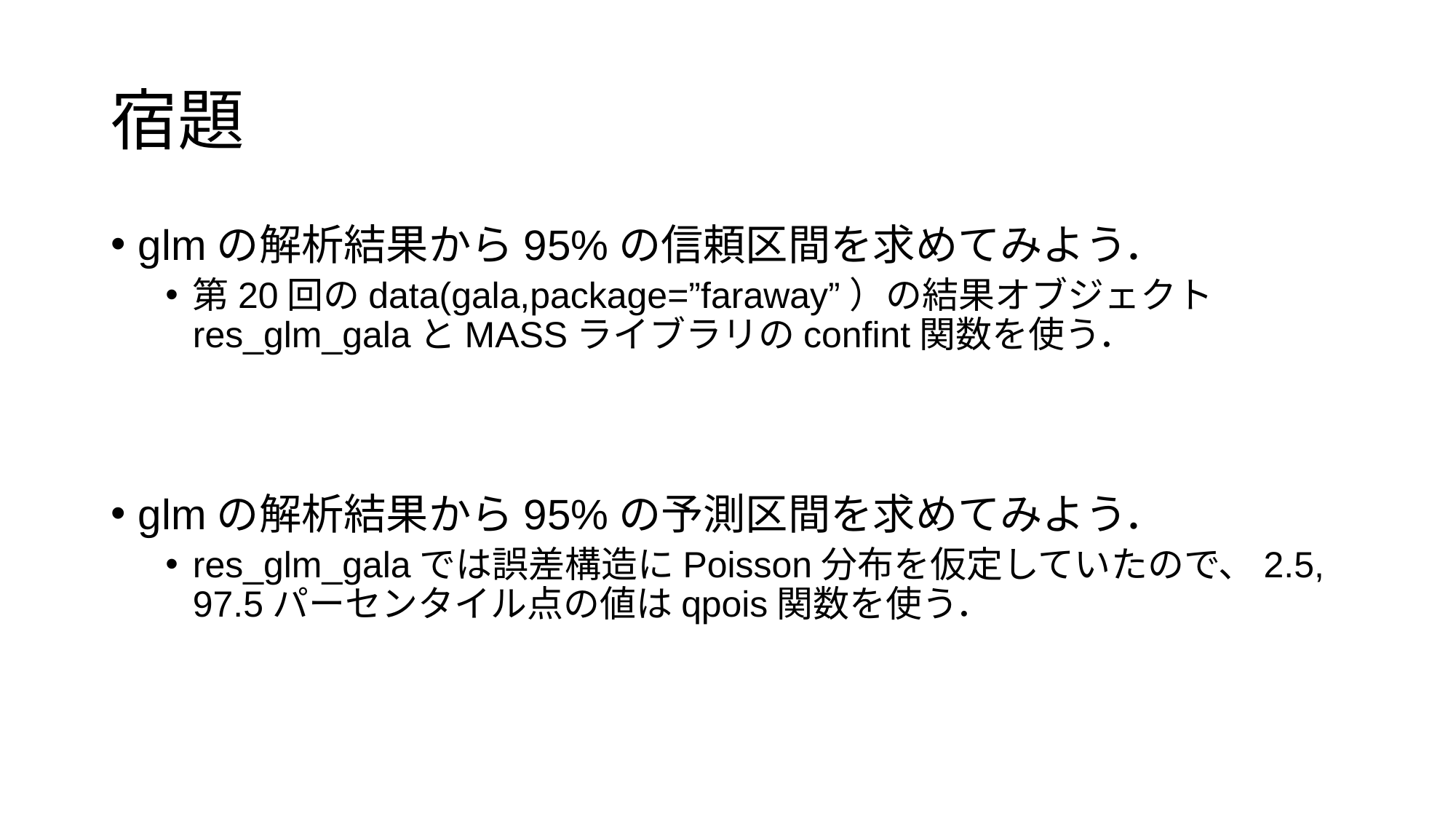

# 宿題
glmの解析結果から95%の信頼区間を求めてみよう．
第20回のdata(gala,package=”faraway”）の結果オブジェクトres_glm_galaとMASSライブラリのconfint関数を使う．

glmの解析結果から95%の予測区間を求めてみよう．
res_glm_galaでは誤差構造にPoisson分布を仮定していたので、2.5, 97.5パーセンタイル点の値はqpois関数を使う．